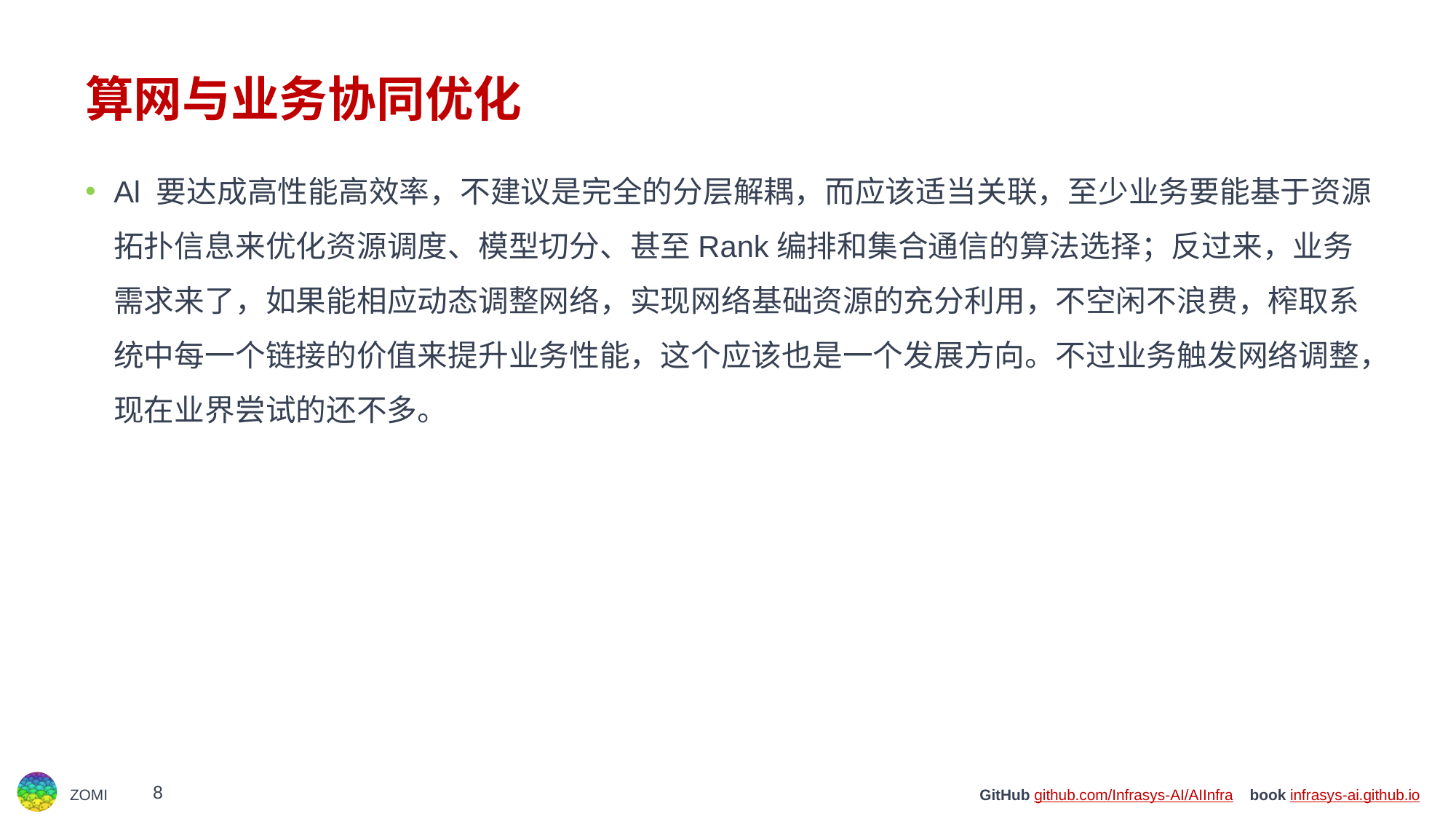

# 算网与业务协同优化
Al 要达成高性能高效率，不建议是完全的分层解耦，而应该适当关联，至少业务要能基于资源拓扑信息来优化资源调度、模型切分、甚至Rank编排和集合通信的算法选择；反过来，业务需求来了，如果能相应动态调整网络，实现网络基础资源的充分利用，不空闲不浪费，榨取系统中每一个链接的价值来提升业务性能，这个应该也是一个发展方向。不过业务触发网络调整，现在业界尝试的还不多。